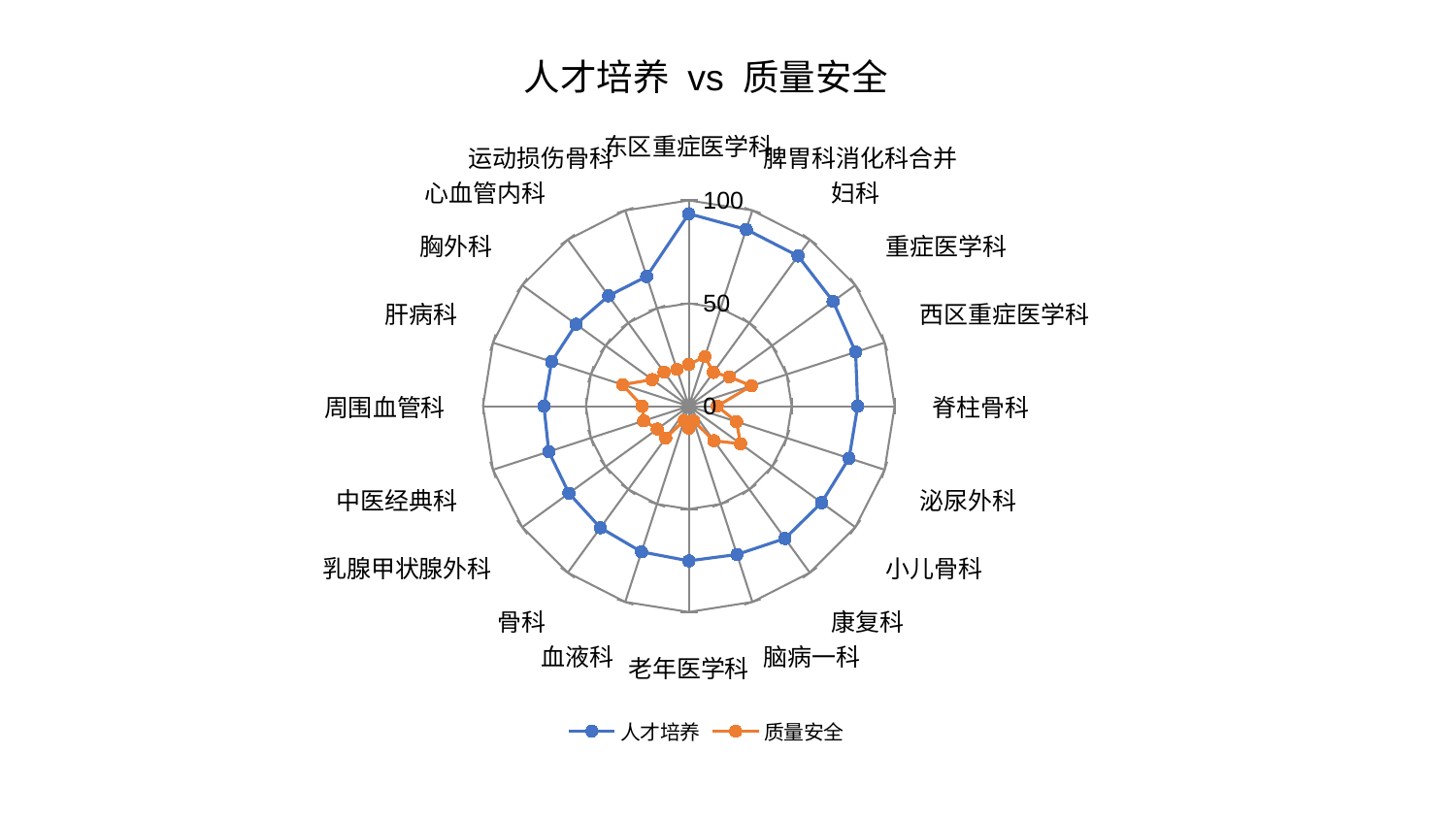

### Chart: 人才培养 vs 质量安全

| Category | 人才培养 | 质量安全 |
|---|---|---|
| 东区重症医学科 | 93.53064679534265 | 20.294830254493817 |
| 脾胃科消化科合并 | 90.31535696584075 | 25.2796519604314 |
| 妇科 | 90.25426185532602 | 20.32894360494618 |
| 重症医学科 | 86.63146164835673 | 24.314797729742285 |
| 西区重症医学科 | 85.1837354872175 | 32.00930036349154 |
| 脊柱骨科 | 82.0698358475977 | 13.801925499253054 |
| 泌尿外科 | 81.86010692923976 | 24.367538968407032 |
| 小儿骨科 | 79.7227563235275 | 31.078953714639415 |
| 康复科 | 79.47683968383474 | 20.76991327669602 |
| 脑病一科 | 75.78077336846981 | 7.617088760446256 |
| 老年医学科 | 75.14909680281933 | 10.696439345474001 |
| 血液科 | 74.41158716910527 | 7.383465756216876 |
| 骨科 | 73.03894887316802 | 19.07580768869789 |
| 乳腺甲状腺外科 | 71.98186611597943 | 18.91628549436925 |
| 中医经典科 | 71.53540608331781 | 23.02243316458235 |
| 周围血管科 | 70.35868287339586 | 22.609000421838456 |
| 肝病科 | 70.06699781852063 | 33.86939743029967 |
| 胸外科 | 67.70679455893806 | 21.970418409299754 |
| 心血管内科 | 66.2998003089109 | 20.506498558976983 |
| 运动损伤骨科 | 66.28069477124275 | 18.847719235793328 |
85